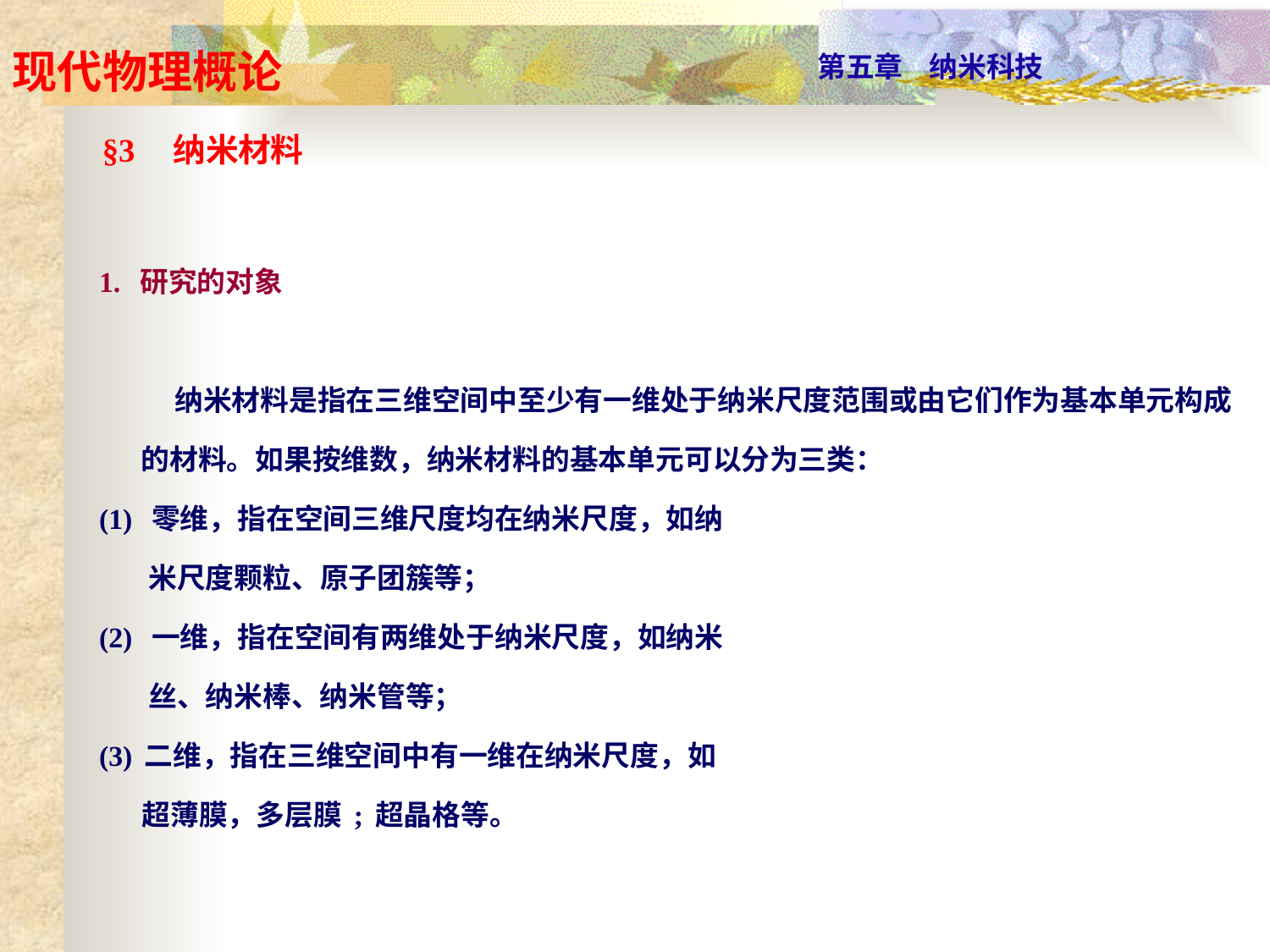

§3   纳米材料

   1. 研究的对象

             纳米材料是指在三维空间中至少有一维处于纳米尺度范围或由它们作为基本单元构成的材料。如果按维数，纳米材料的基本单元可以分为三类：
   (1) 零维，指在空间三维尺度均在纳米尺度，如纳
         米尺度颗粒、原子团簇等；
   (2) 一维，指在空间有两维处于纳米尺度，如纳米
         丝、纳米棒、纳米管等；
   (3)二维，指在三维空间中有一维在纳米尺度，如
        超薄膜，多层膜;超晶格等。